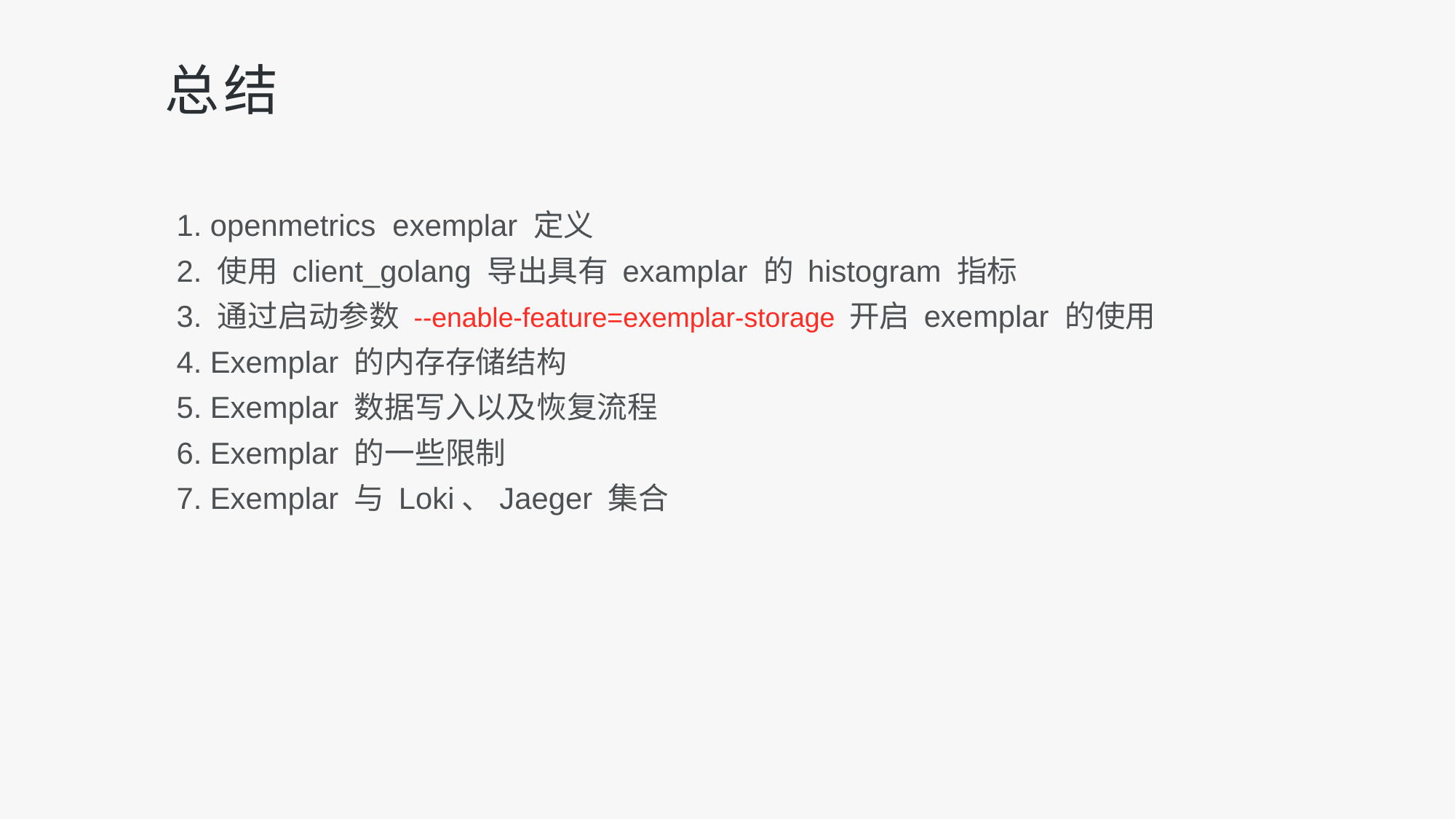

# 总结
1. openmetrics  exemplar 定义
2. 使用 client_golang 导出具有 examplar 的 histogram 指标
3. 通过启动参数 --enable-feature=exemplar-storage 开启 exemplar 的使用
4. Exemplar 的内存存储结构
5. Exemplar 数据写入以及恢复流程
6. Exemplar 的一些限制
7. Exemplar 与 Loki、Jaeger 集合